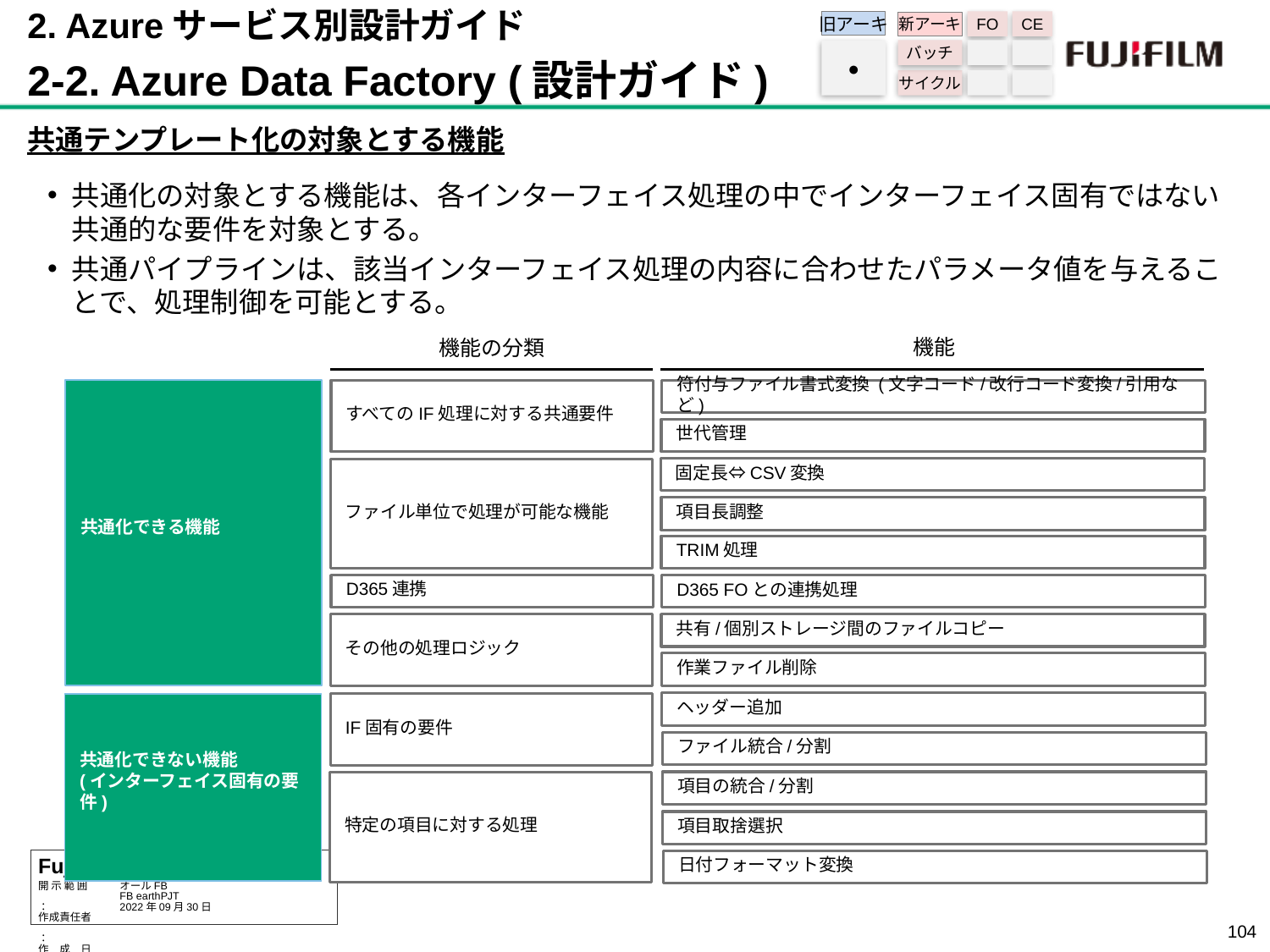

2. Azureサービス別設計ガイド
2-2. Azure Data Factory (設計ガイド)
旧アーキ
FO
CE
新アーキ
バッチ

サイクル

●
共通テンプレート化の対象とする機能
共通化の対象とする機能は、各インターフェイス処理の中でインターフェイス固有ではない共通的な要件を対象とする。
共通パイプラインは、該当インターフェイス処理の内容に合わせたパラメータ値を与えることで、処理制御を可能とする。

機能
機能の分類
共通化できる機能
符付与ファイル書式変換 (文字コード/改行コード変換/引用など)
すべてのIF処理に対する共通要件
世代管理
固定長⇔CSV変換
ファイル単位で処理が可能な機能
項目長調整
TRIM処理
D365 FOとの連携処理
D365連携
その他の処理ロジック
共有/個別ストレージ間のファイルコピー
作業ファイル削除
ヘッダー追加
共通化できない機能
(インターフェイス固有の要件)
IF固有の要件
ファイル統合/分割
項目の統合/分割
特定の項目に対する処理
項目取捨選択
日付フォーマット変換
104